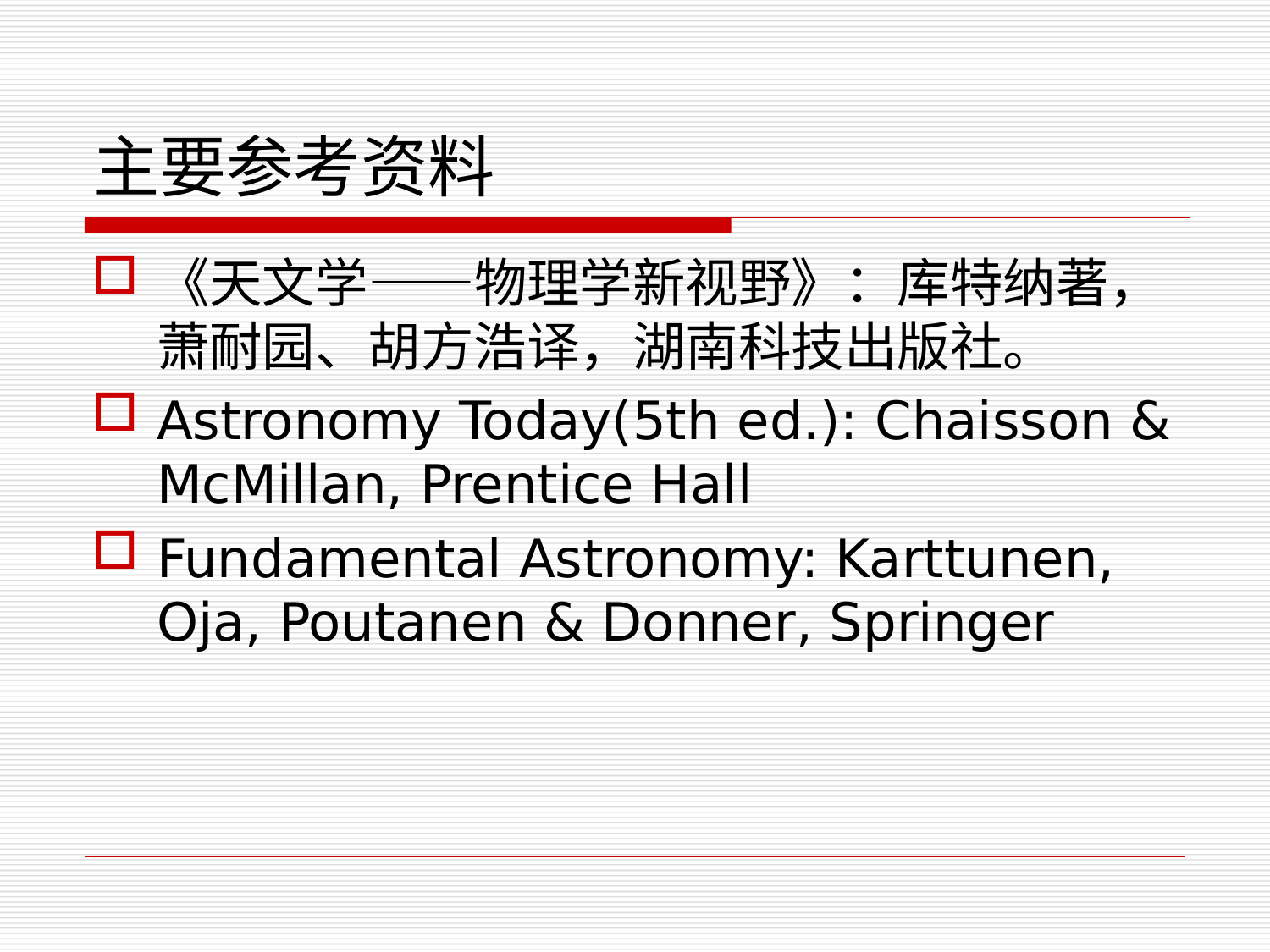

# 主要参考资料
《天文学——物理学新视野》：库特纳著，萧耐园、胡方浩译，湖南科技出版社。
Astronomy Today(5th ed.): Chaisson & McMillan, Prentice Hall
Fundamental Astronomy: Karttunen, Oja, Poutanen & Donner, Springer